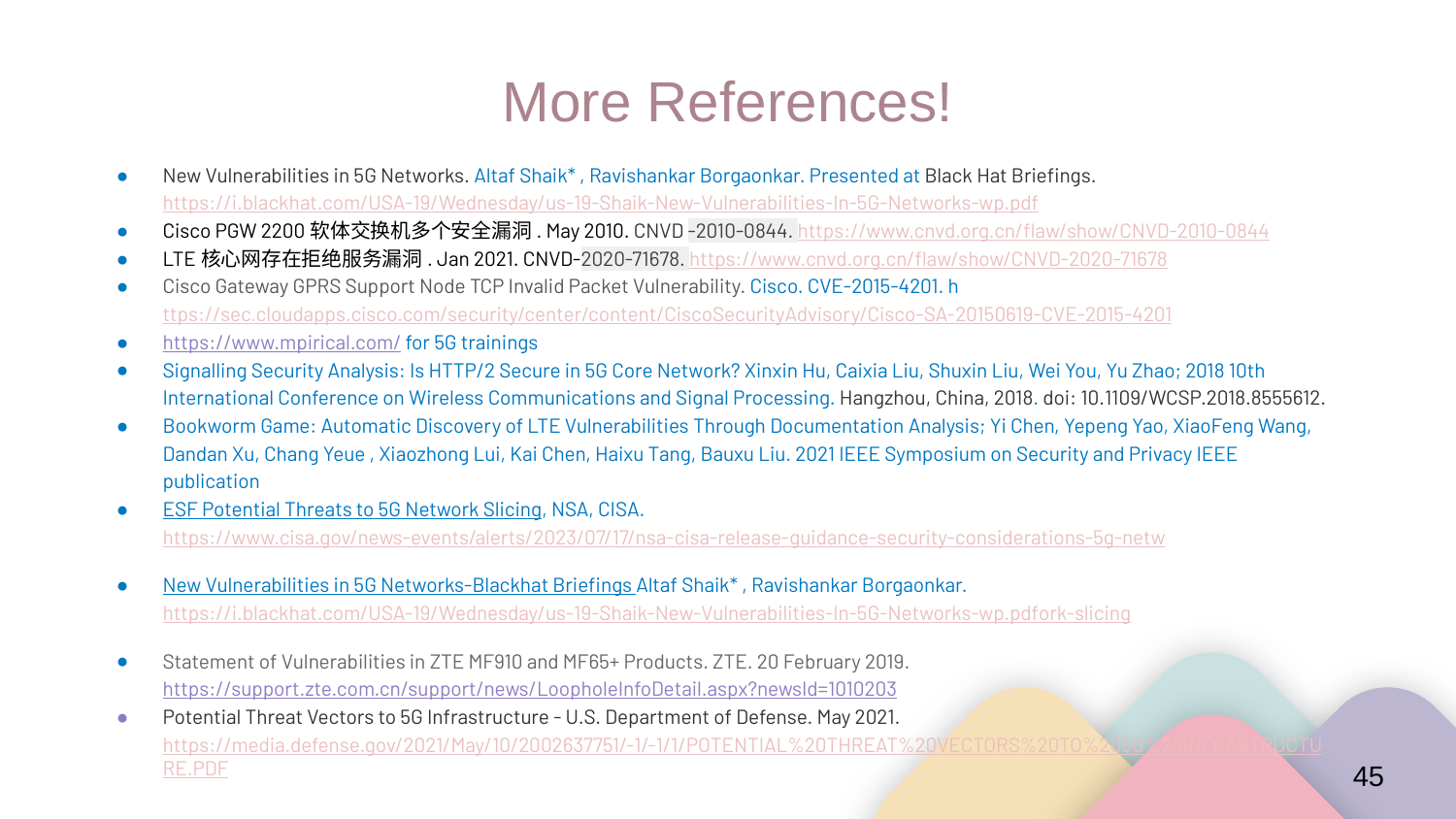

# More References!
New Vulnerabilities in 5G Networks. Altaf Shaik* , Ravishankar Borgaonkar. Presented at Black Hat Briefings. https://i.blackhat.com/USA-19/Wednesday/us-19-Shaik-New-Vulnerabilities-In-5G-Networks-wp.pdf
Cisco PGW 2200软体交换机多个安全漏洞. May 2010. CNVD -2010-0844. https://www.cnvd.org.cn/flaw/show/CNVD-2010-0844
LTE核心网存在拒绝服务漏洞. Jan 2021. CNVD-2020-71678. https://www.cnvd.org.cn/flaw/show/CNVD-2020-71678
Cisco Gateway GPRS Support Node TCP Invalid Packet Vulnerability. Cisco. CVE-2015-4201. https://sec.cloudapps.cisco.com/security/center/content/CiscoSecurityAdvisory/Cisco-SA-20150619-CVE-2015-4201
https://www.mpirical.com/ for 5G trainings
Signalling Security Analysis: Is HTTP/2 Secure in 5G Core Network? Xinxin Hu, Caixia Liu, Shuxin Liu, Wei You, Yu Zhao; 2018 10th International Conference on Wireless Communications and Signal Processing. Hangzhou, China, 2018. doi: 10.1109/WCSP.2018.8555612.
Bookworm Game: Automatic Discovery of LTE Vulnerabilities Through Documentation Analysis; Yi Chen, Yepeng Yao, XiaoFeng Wang, Dandan Xu, Chang Yeue , Xiaozhong Lui, Kai Chen, Haixu Tang, Bauxu Liu. 2021 IEEE Symposium on Security and Privacy IEEE publication
ESF Potential Threats to 5G Network Slicing, NSA, CISA. https://www.cisa.gov/news-events/alerts/2023/07/17/nsa-cisa-release-guidance-security-considerations-5g-netw
New Vulnerabilities in 5G Networks-Blackhat Briefings Altaf Shaik* , Ravishankar Borgaonkar. https://i.blackhat.com/USA-19/Wednesday/us-19-Shaik-New-Vulnerabilities-In-5G-Networks-wp.pdfork-slicing
Statement of Vulnerabilities in ZTE MF910 and MF65+ Products. ZTE. 20 February 2019. https://support.zte.com.cn/support/news/LoopholeInfoDetail.aspx?newsId=1010203
Potential Threat Vectors to 5G Infrastructure - U.S. Department of Defense. May 2021. https://media.defense.gov/2021/May/10/2002637751/-1/-1/1/POTENTIAL%20THREAT%20VECTORS%20TO%205G%20INFRASTRUCTURE.PDF
45